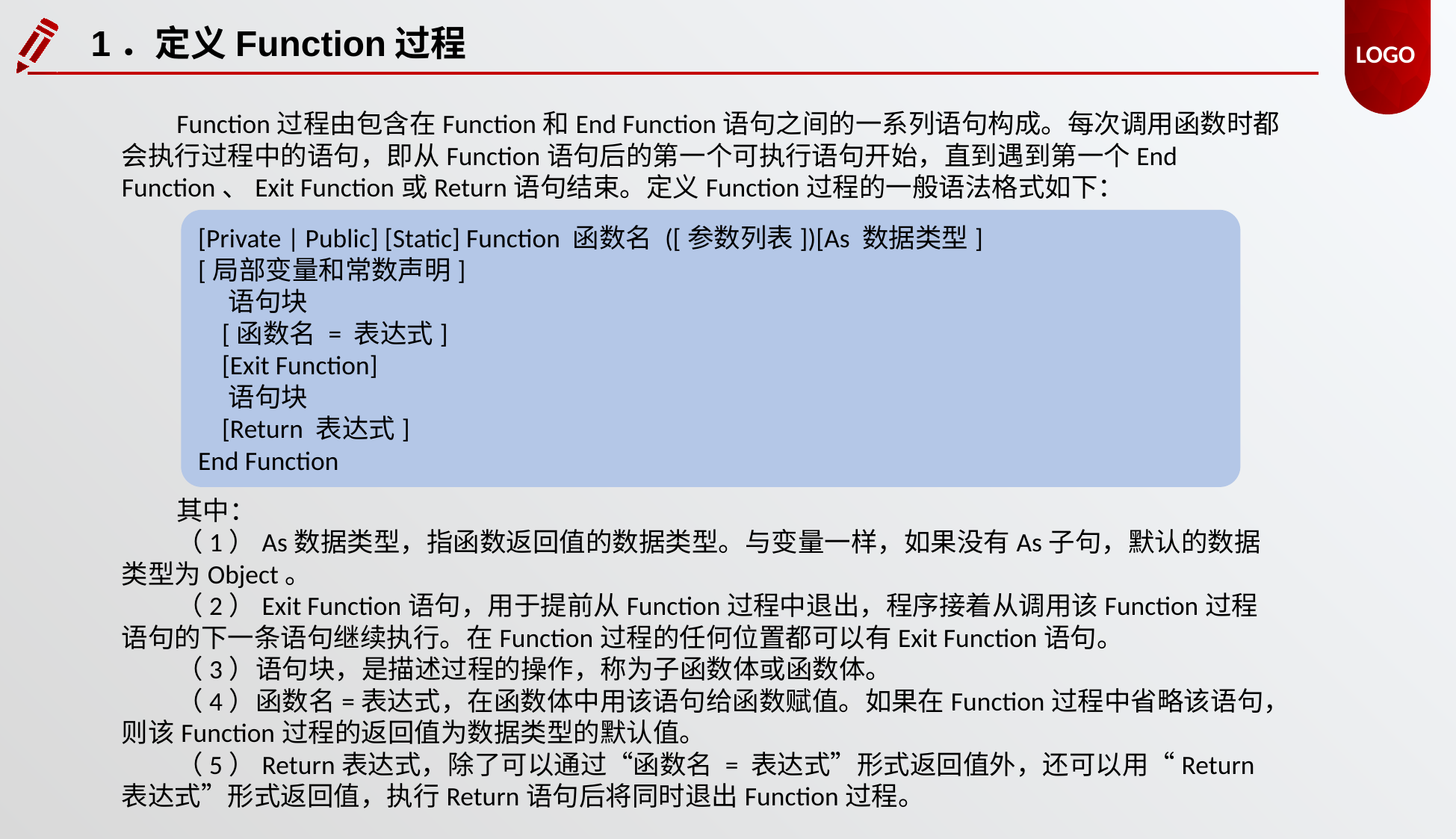

1．定义Function过程
Function过程由包含在Function和End Function语句之间的一系列语句构成。每次调用函数时都会执行过程中的语句，即从Function语句后的第一个可执行语句开始，直到遇到第一个End Function、Exit Function或Return语句结束。定义Function过程的一般语法格式如下：
[Private | Public] [Static] Function 函数名 ([参数列表])[As 数据类型]
[局部变量和常数声明]
    语句块
    [函数名 = 表达式]
    [Exit Function]
    语句块
    [Return 表达式]
End Function
其中：
（1）As数据类型，指函数返回值的数据类型。与变量一样，如果没有As子句，默认的数据类型为Object。
（2）Exit Function语句，用于提前从Function过程中退出，程序接着从调用该Function过程语句的下一条语句继续执行。在Function过程的任何位置都可以有Exit Function语句。
（3）语句块，是描述过程的操作，称为子函数体或函数体。
（4）函数名=表达式，在函数体中用该语句给函数赋值。如果在Function过程中省略该语句，则该Function过程的返回值为数据类型的默认值。
（5）Return表达式，除了可以通过“函数名 = 表达式”形式返回值外，还可以用“Return 表达式”形式返回值，执行Return语句后将同时退出Function过程。